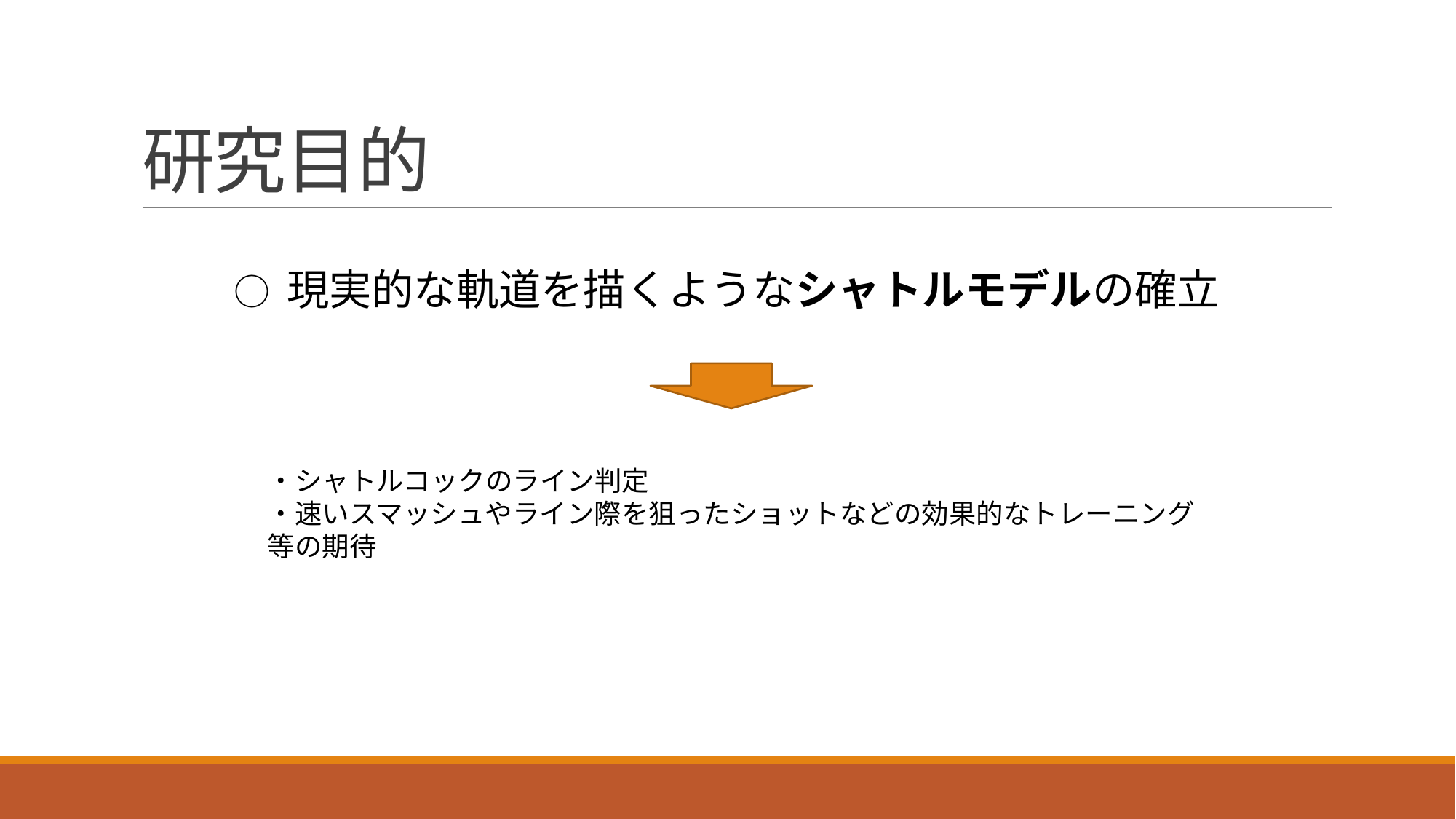

# 研究目的
○ 現実的な軌道を描くようなシャトルモデルの確立

・シャトルコックのライン判定
・速いスマッシュやライン際を狙ったショットなどの効果的なトレーニング
等の期待